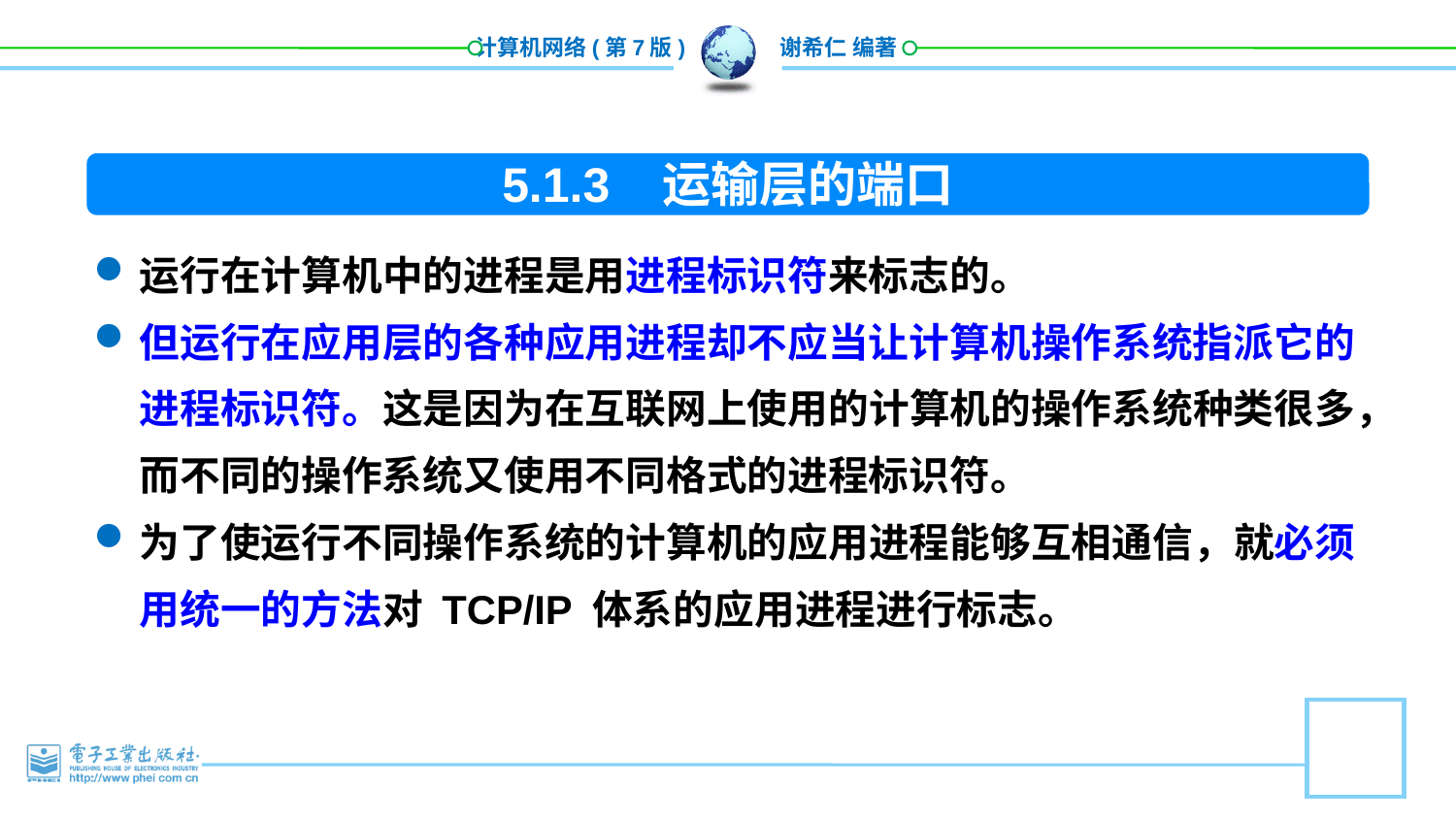

5.1.3   运输层的端口

运行在计算机中的进程是用进程标识符来标志的。
但运行在应用层的各种应用进程却不应当让计算机操作系统指派它的进程标识符。这是因为在互联网上使用的计算机的操作系统种类很多，而不同的操作系统又使用不同格式的进程标识符。
为了使运行不同操作系统的计算机的应用进程能够互相通信，就必须用统一的方法对 TCP/IP 体系的应用进程进行标志。